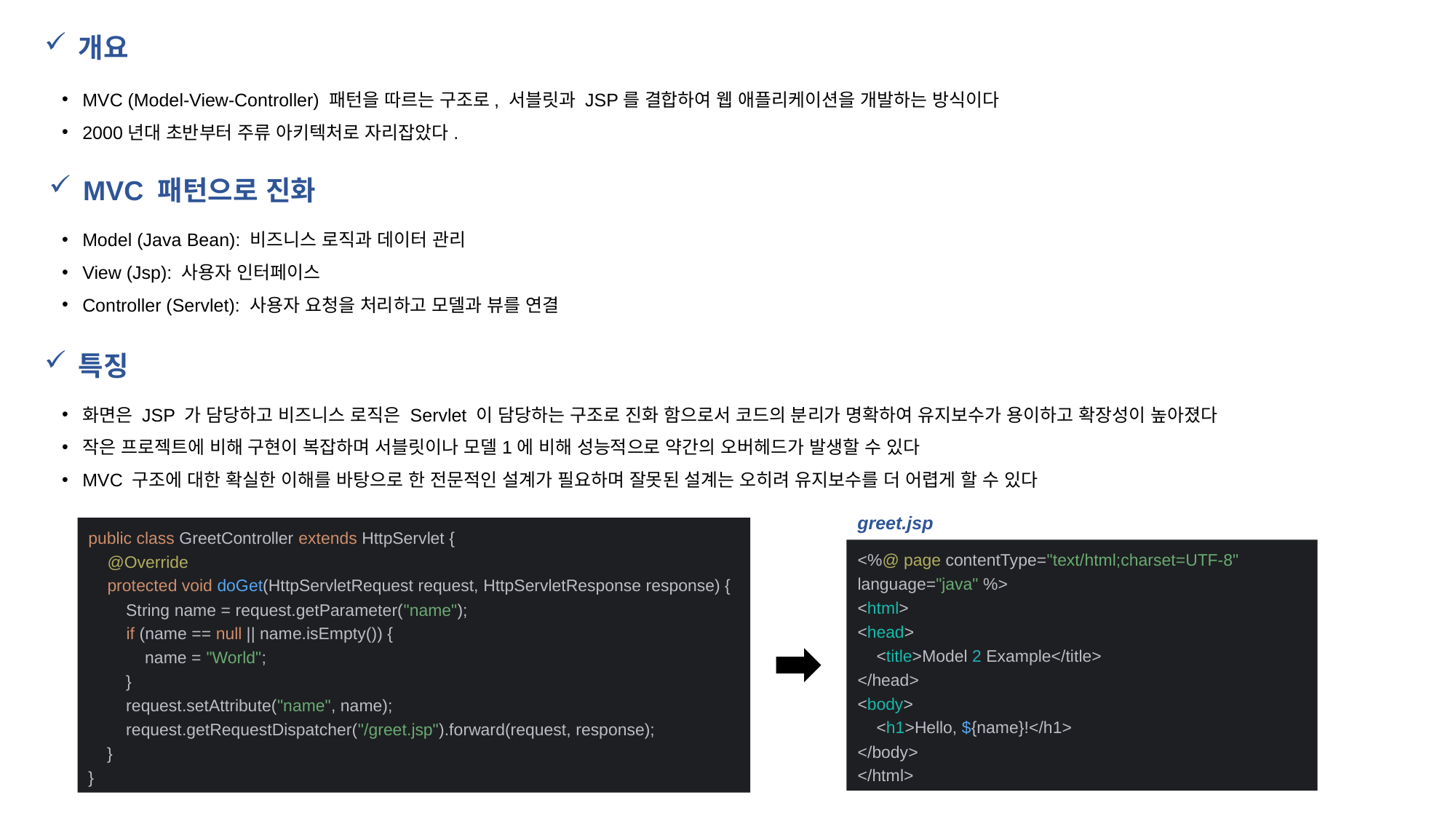

개요
MVC (Model-View-Controller) 패턴을 따르는 구조로, 서블릿과 JSP를 결합하여 웹 애플리케이션을 개발하는 방식이다
2000년대 초반부터 주류 아키텍처로 자리잡았다.
MVC 패턴으로 진화
Model (Java Bean): 비즈니스 로직과 데이터 관리
View (Jsp): 사용자 인터페이스
Controller (Servlet): 사용자 요청을 처리하고 모델과 뷰를 연결
특징
화면은 JSP 가 담당하고 비즈니스 로직은 Servlet 이 담당하는 구조로 진화 함으로서 코드의 분리가 명확하여 유지보수가 용이하고 확장성이 높아졌다
작은 프로젝트에 비해 구현이 복잡하며 서블릿이나 모델1에 비해 성능적으로 약간의 오버헤드가 발생할 수 있다
MVC 구조에 대한 확실한 이해를 바탕으로 한 전문적인 설계가 필요하며 잘못된 설계는 오히려 유지보수를 더 어렵게 할 수 있다
greet.jsp
public class GreetController extends HttpServlet {
    @Override
    protected void doGet(HttpServletRequest request, HttpServletResponse response) {
        String name = request.getParameter("name");
        if (name == null || name.isEmpty()) {
            name = "World";
        }
        request.setAttribute("name", name);
        request.getRequestDispatcher("/greet.jsp").forward(request, response);
    }
}
<%@ page contentType="text/html;charset=UTF-8" language="java" %>
<html>
<head>
    <title>Model 2 Example</title>
</head>
<body>
    <h1>Hello, ${name}!</h1>
</body>
</html>